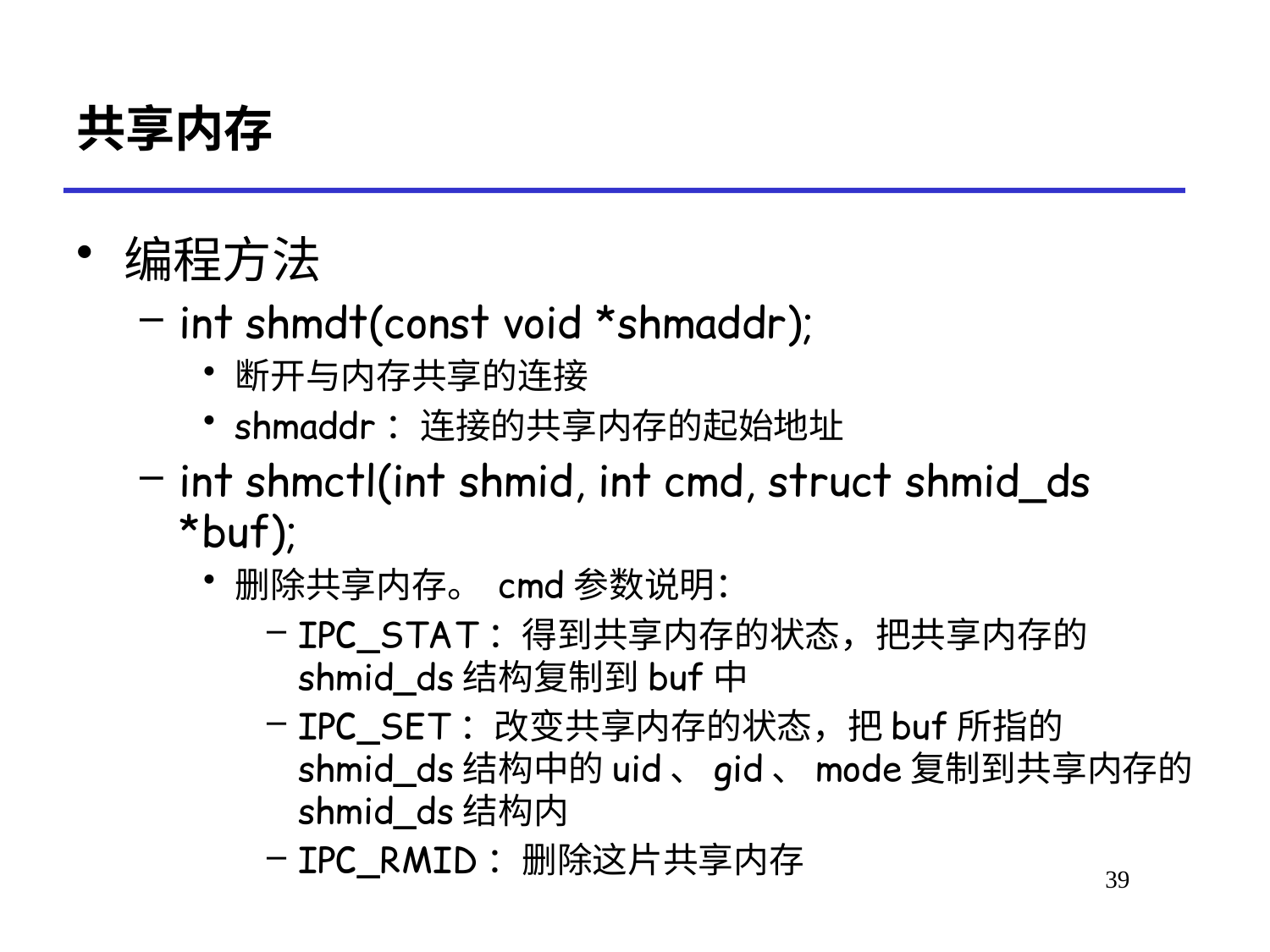

# 共享内存
编程方法
int shmdt(const void *shmaddr);
断开与内存共享的连接
shmaddr：连接的共享内存的起始地址
int shmctl(int shmid, int cmd, struct shmid_ds *buf);
删除共享内存。 cmd参数说明：
IPC_STAT：得到共享内存的状态，把共享内存的shmid_ds结构复制到buf中
IPC_SET：改变共享内存的状态，把buf所指的shmid_ds结构中的uid、gid、mode复制到共享内存的shmid_ds结构内
IPC_RMID：删除这片共享内存

39